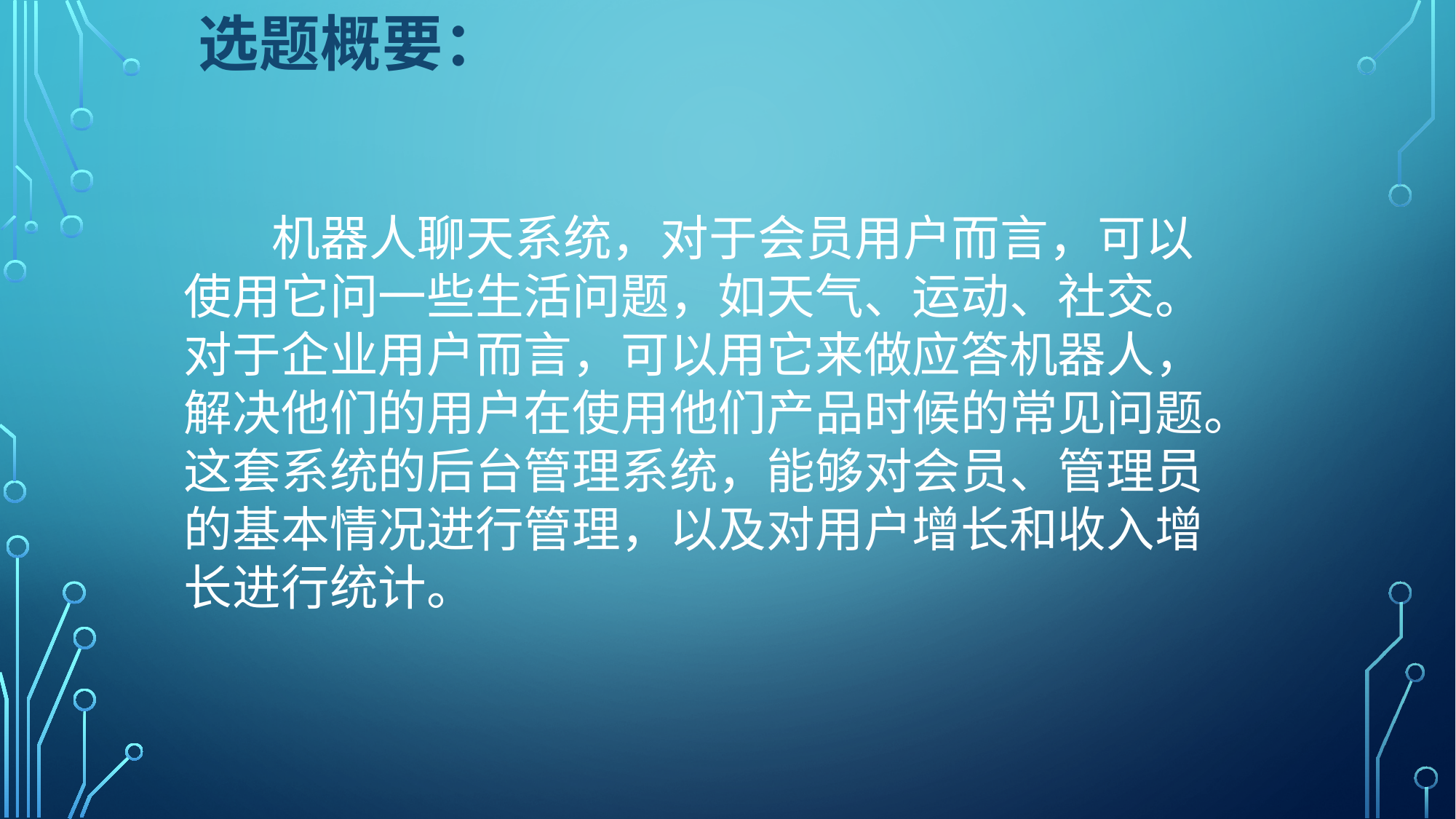

选题概要：
       机器人聊天系统，对于会员用户而言，可以使用它问一些生活问题，如天气、运动、社交。对于企业用户而言，可以用它来做应答机器人，解决他们的用户在使用他们产品时候的常见问题。这套系统的后台管理系统，能够对会员、管理员的基本情况进行管理，以及对用户增长和收入增长进行统计。